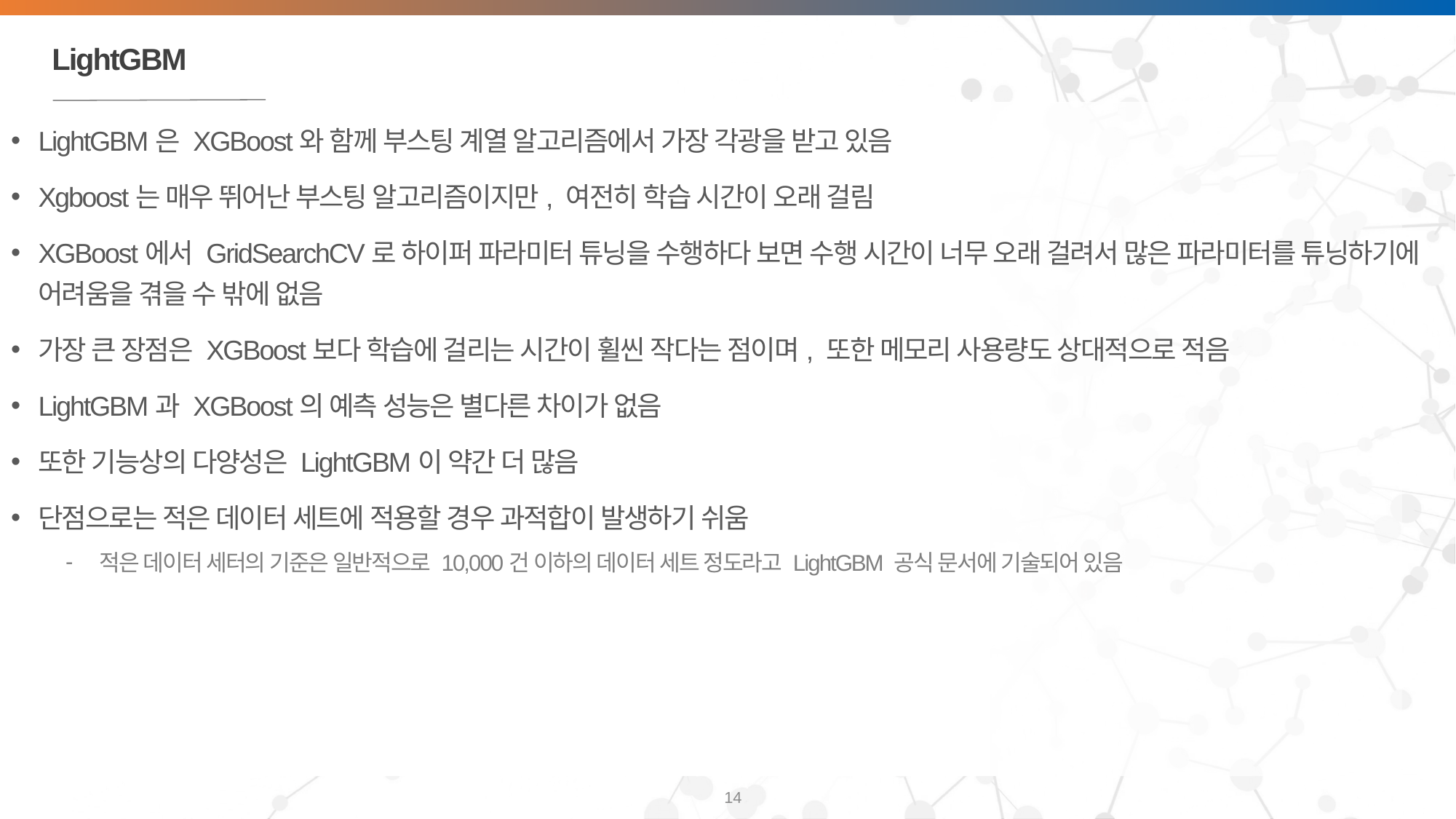

# LightGBM

LightGBM은 XGBoost와 함께 부스팅 계열 알고리즘에서 가장 각광을 받고 있음
Xgboost는 매우 뛰어난 부스팅 알고리즘이지만, 여전히 학습 시간이 오래 걸림
XGBoost에서 GridSearchCV로 하이퍼 파라미터 튜닝을 수행하다 보면 수행 시간이 너무 오래 걸려서 많은 파라미터를 튜닝하기에 어려움을 겪을 수 밖에 없음
가장 큰 장점은 XGBoost보다 학습에 걸리는 시간이 휠씬 작다는 점이며, 또한 메모리 사용량도 상대적으로 적음
LightGBM과 XGBoost의 예측 성능은 별다른 차이가 없음
또한 기능상의 다양성은 LightGBM이 약간 더 많음
단점으로는 적은 데이터 세트에 적용할 경우 과적합이 발생하기 쉬움
적은 데이터 세터의 기준은 일반적으로 10,000건 이하의 데이터 세트 정도라고 LightGBM 공식 문서에 기술되어 있음
14